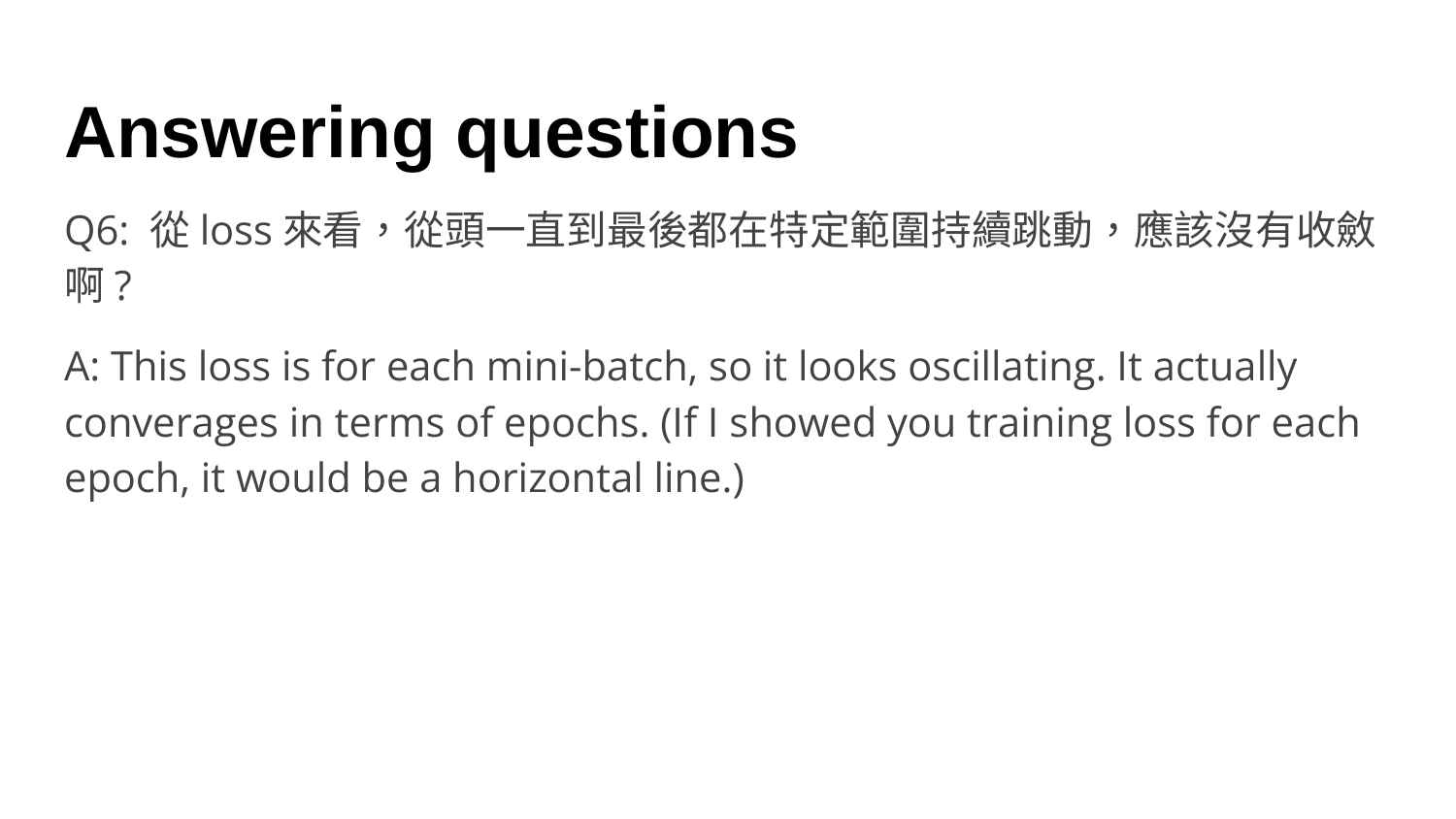

# Answering questions
Q6: 從loss來看，從頭一直到最後都在特定範圍持續跳動，應該沒有收斂啊?
A: This loss is for each mini-batch, so it looks oscillating. It actually converages in terms of epochs. (If I showed you training loss for each epoch, it would be a horizontal line.)